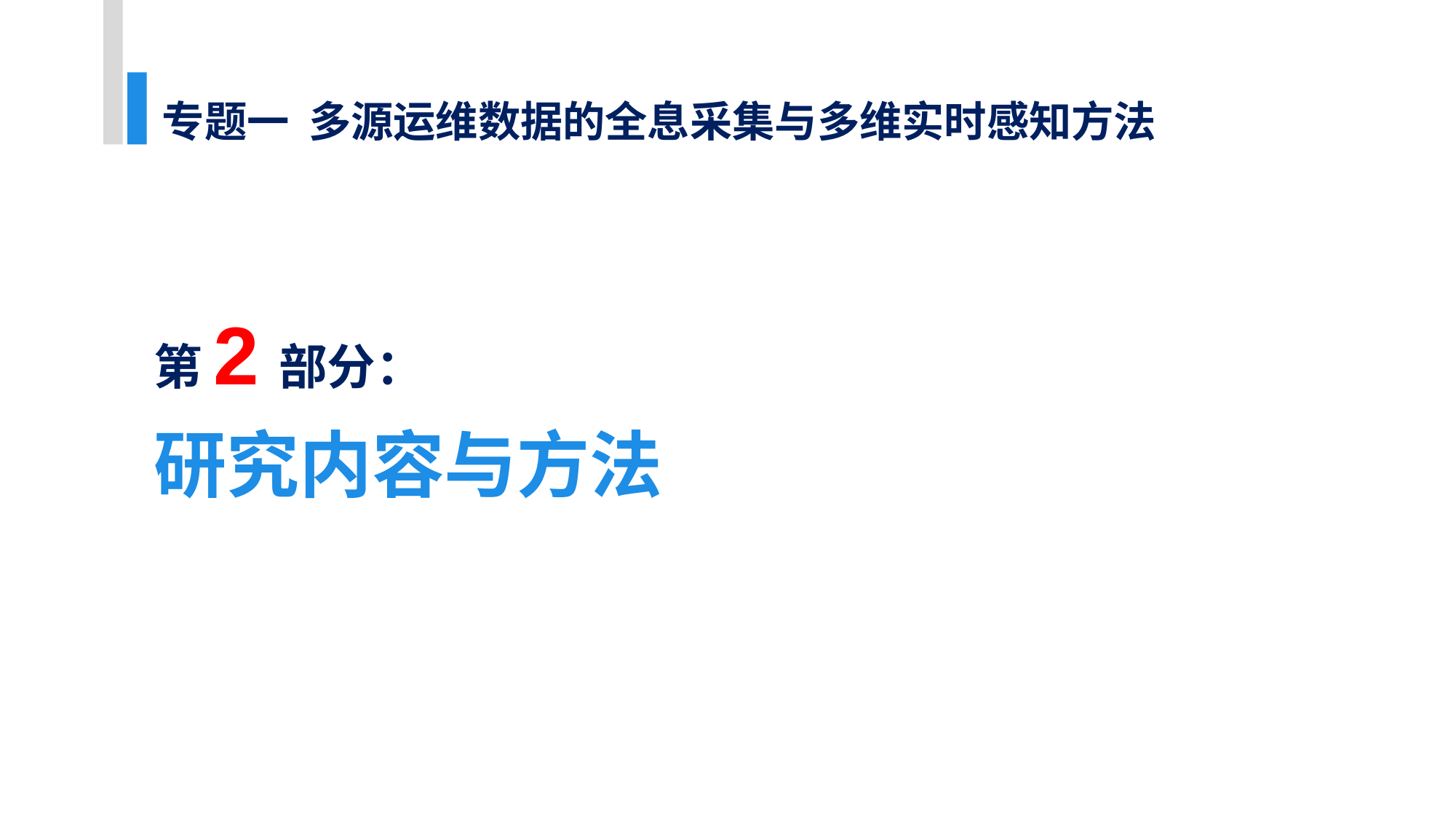

专题一  多源运维数据的全息采集与多维实时感知方法
第2部分：
研究内容与方法